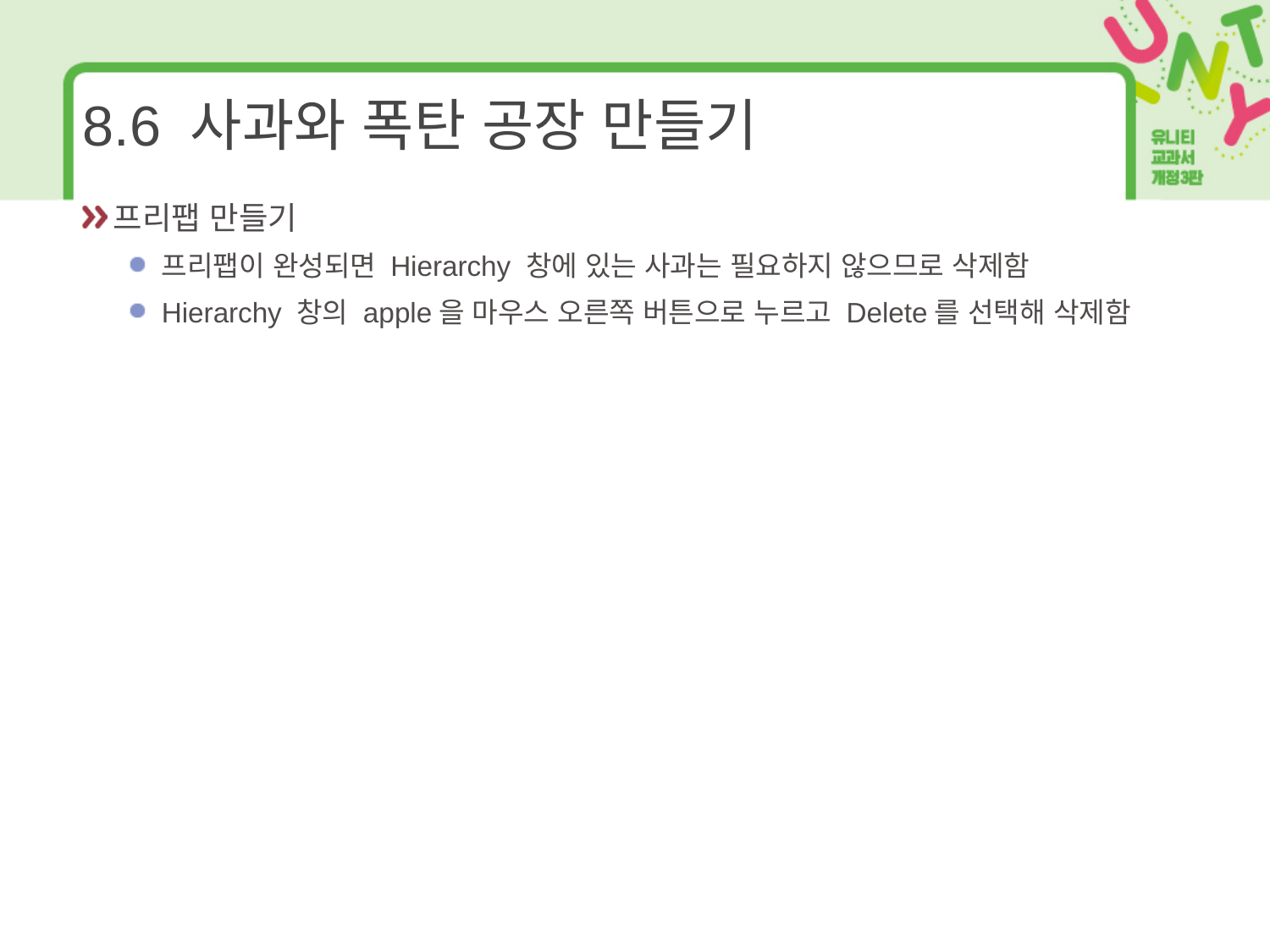

# 8.6 사과와 폭탄 공장 만들기
프리팹 만들기
프리팹이 완성되면 Hierarchy 창에 있는 사과는 필요하지 않으므로 삭제함
Hierarchy 창의 apple을 마우스 오른쪽 버튼으로 누르고 Delete를 선택해 삭제함